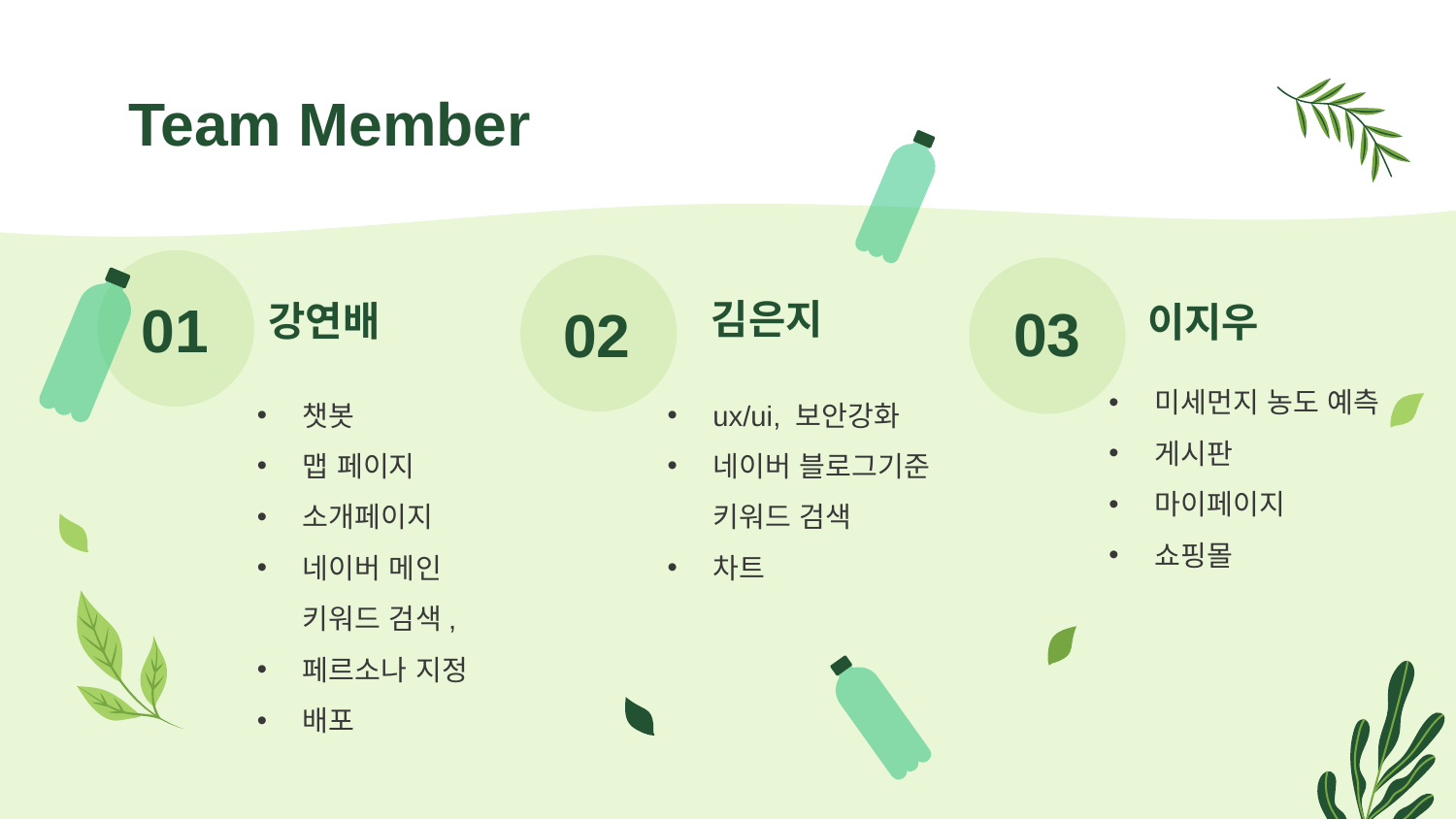

# Team Member

김은지
01
강연배
이지우
02
03
미세먼지 농도 예측
게시판
마이페이지
쇼핑몰
챗봇
맵 페이지
소개페이지
네이버 메인 키워드 검색,
페르소나 지정
배포
ux/ui, 보안강화
네이버 블로그기준 키워드 검색
차트